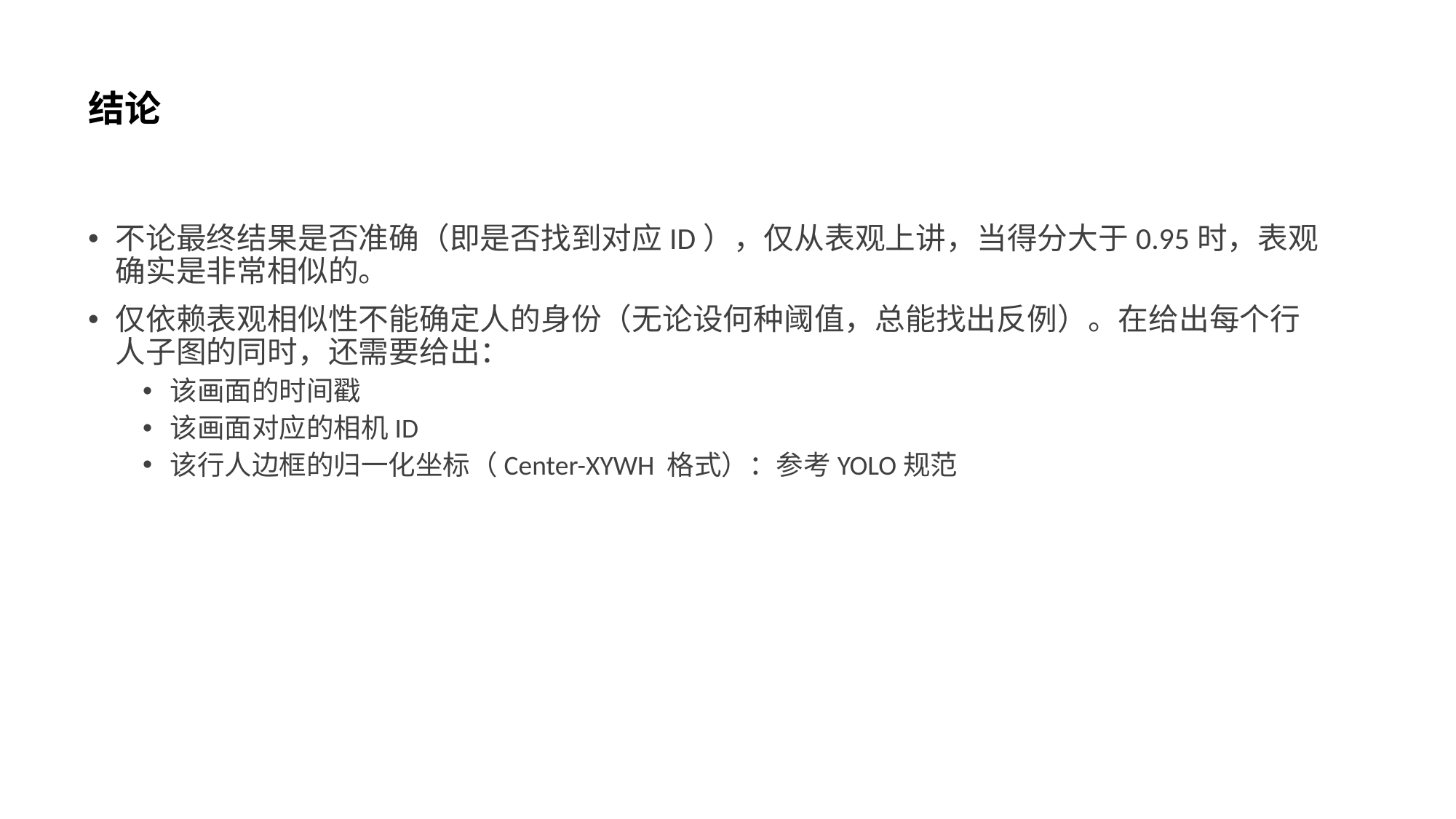

# 结论
不论最终结果是否准确（即是否找到对应ID），仅从表观上讲，当得分大于0.95时，表观确实是非常相似的。
仅依赖表观相似性不能确定人的身份（无论设何种阈值，总能找出反例）。在给出每个行人子图的同时，还需要给出：
该画面的时间戳
该画面对应的相机ID
该行人边框的归一化坐标（Center-XYWH 格式）：参考YOLO规范